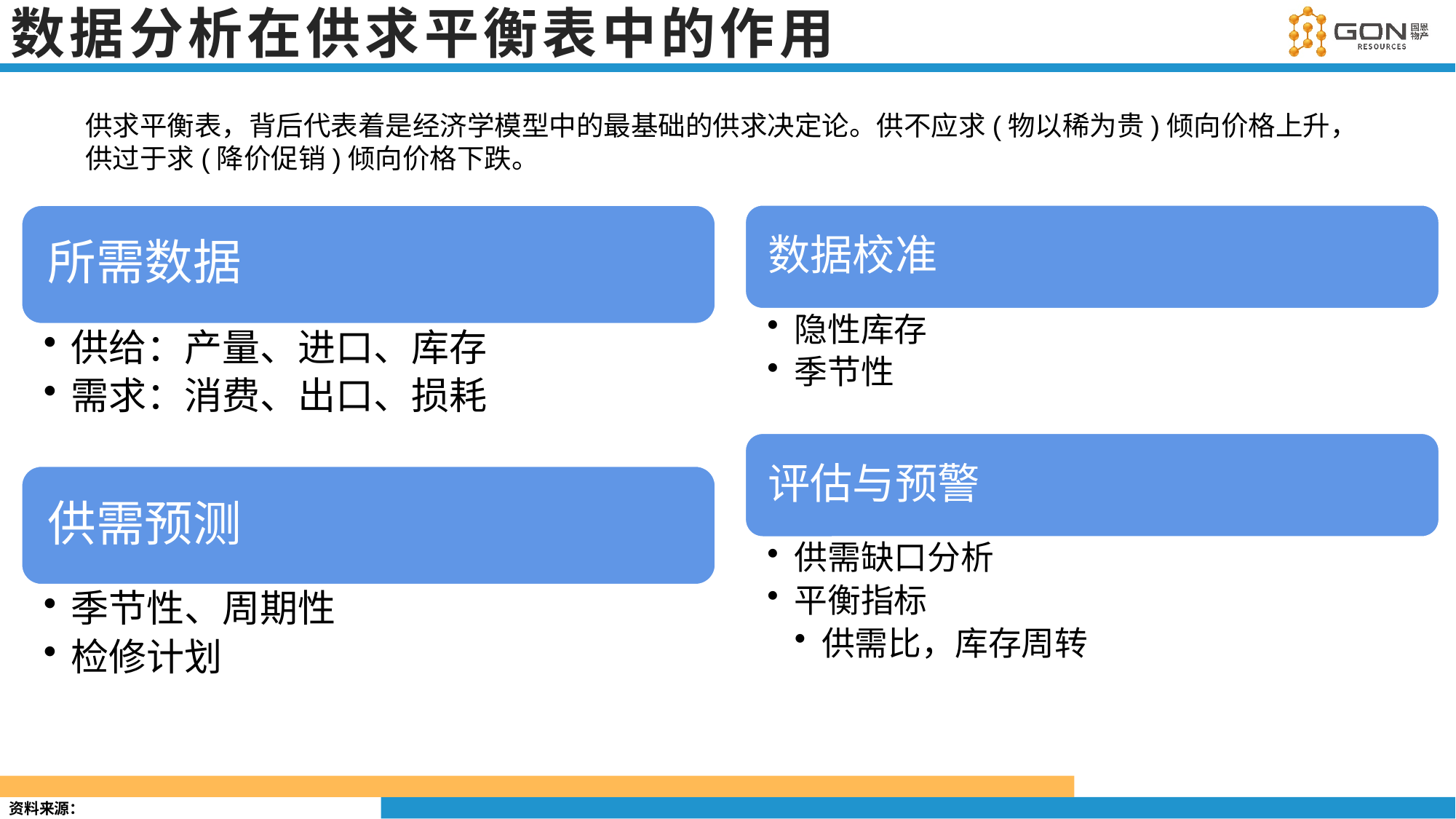

# 数据分析在供求平衡表中的作用
供求平衡表，背后代表着是经济学模型中的最基础的供求决定论。供不应求(物以稀为贵)倾向价格上升，供过于求(降价促销)倾向价格下跌。
所需数据
供给：产量、进口、库存
需求：消费、出口、损耗
供需预测
季节性、周期性
检修计划
数据校准
隐性库存
季节性
评估与预警
供需缺口分析
平衡指标
供需比，库存周转